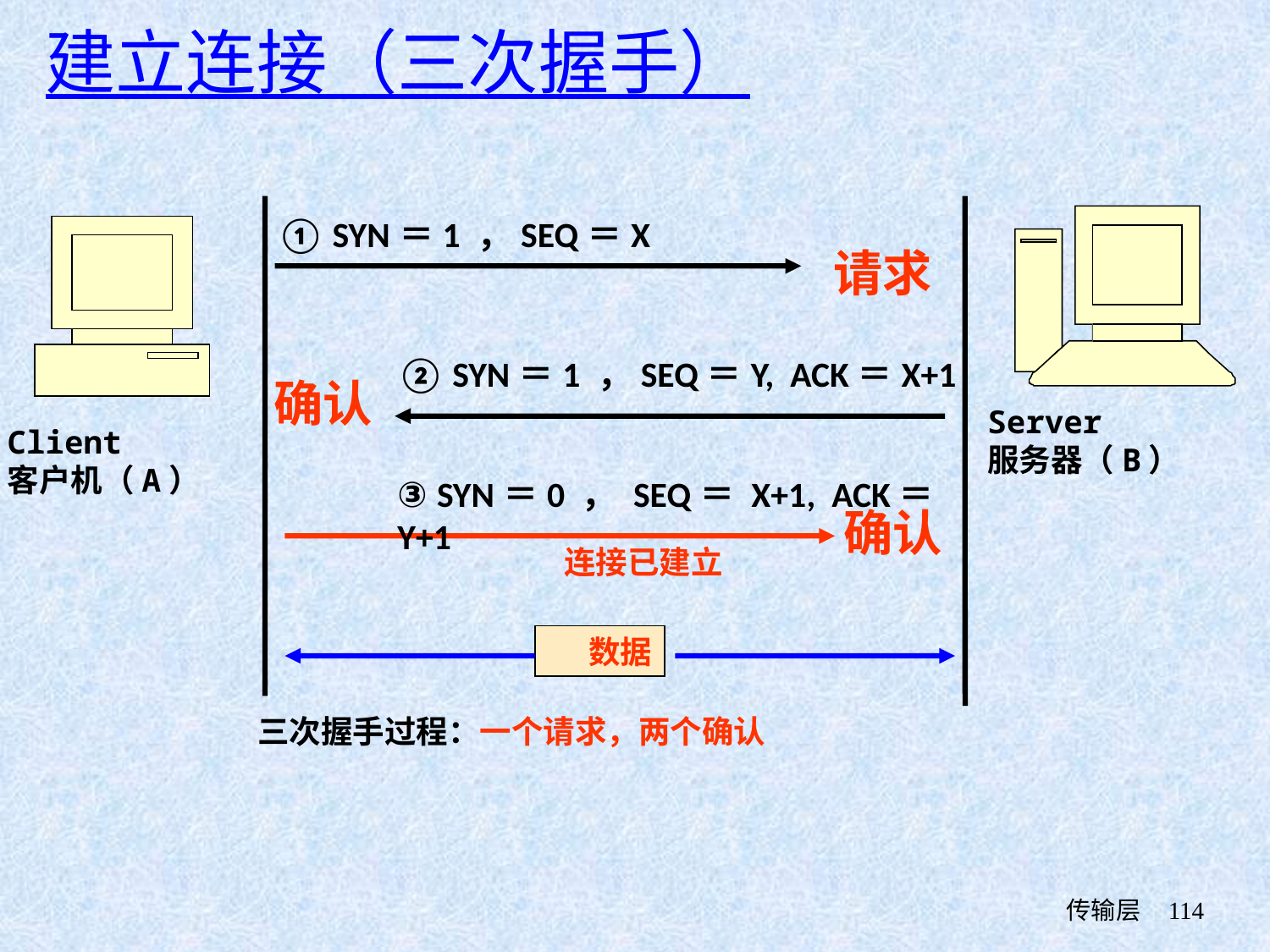

建立连接（三次握手）

① SYN＝1 ，SEQ＝X

请求

② SYN＝1 ，SEQ＝Y,  ACK＝X+1
确认
Server
服务器（B）
Client
客户机（A）

③ SYN＝0 ， SEQ＝ X+1,  ACK＝ Y+1
确认

连接已建立
数据

三次握手过程：一个请求，两个确认
 传输层
114